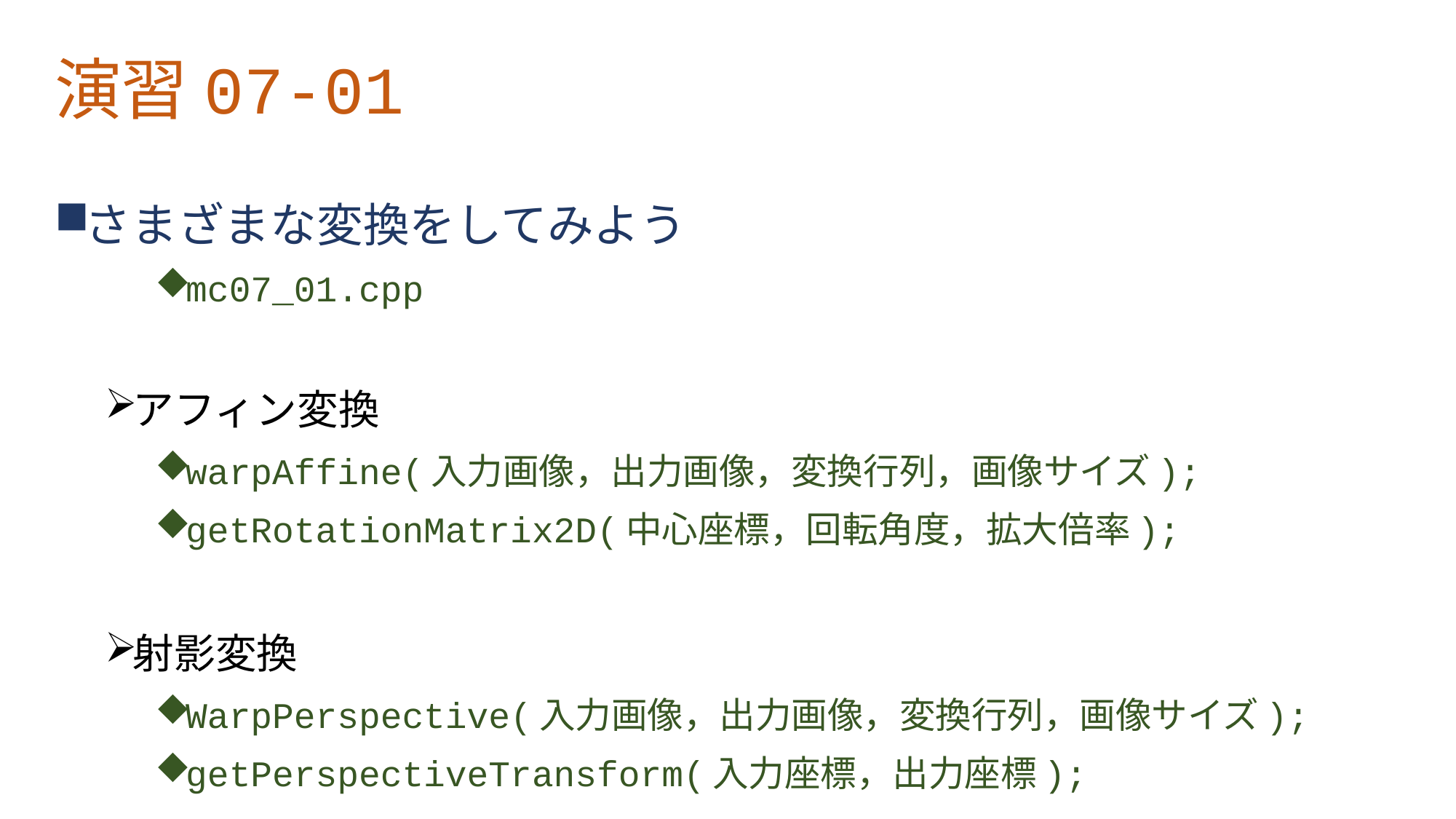

# 演習07-01
さまざまな変換をしてみよう
mc07_01.cpp

アフィン変換
warpAffine(入力画像，出力画像，変換行列，画像サイズ);
getRotationMatrix2D(中心座標，回転角度，拡大倍率);

射影変換
WarpPerspective(入力画像，出力画像，変換行列，画像サイズ);
getPerspectiveTransform(入力座標，出力座標);